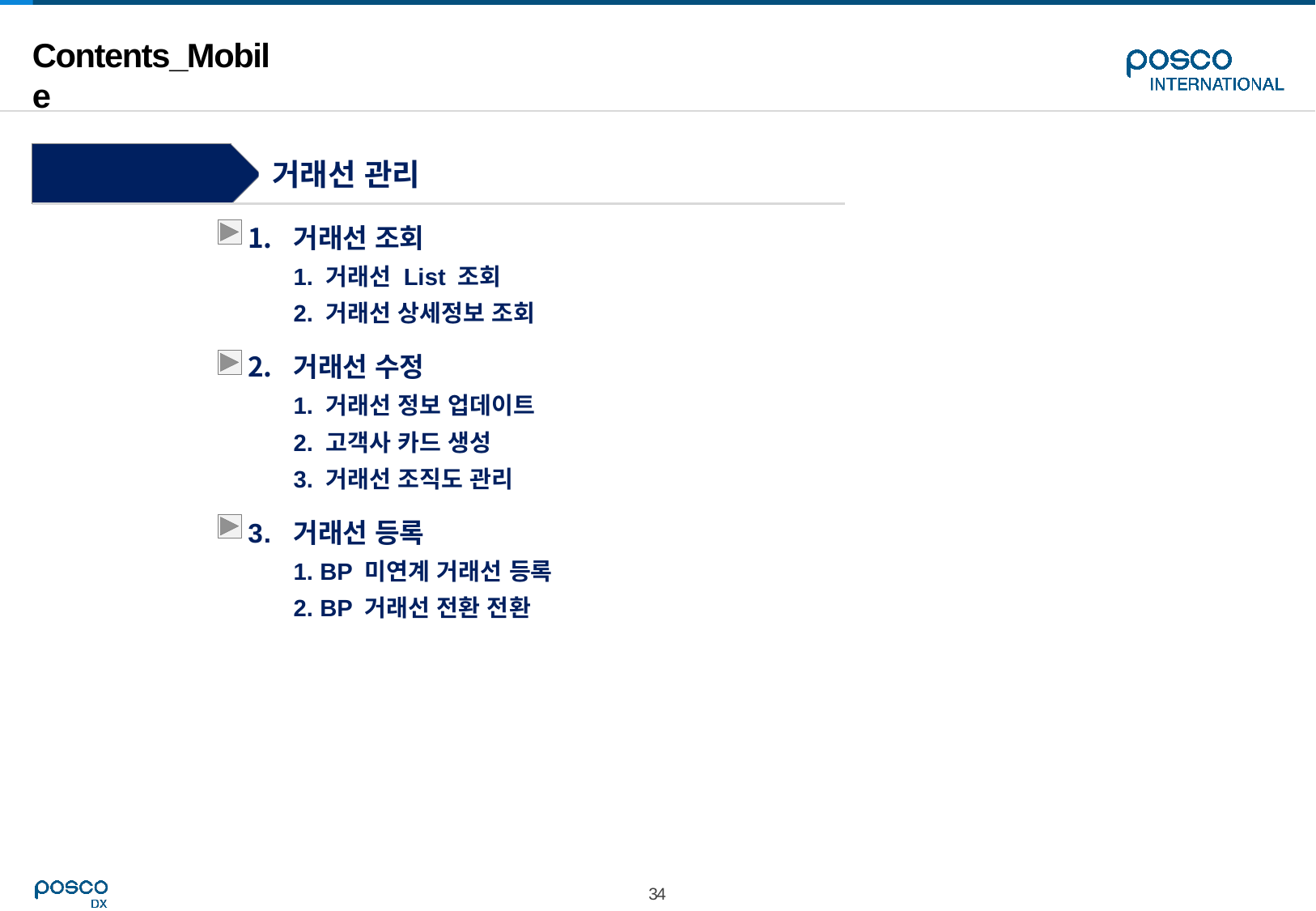

# Contents_Mobile
Step 1
거래선 관리
거래선 조회
1. 거래선 List 조회
2. 거래선 상세정보 조회
거래선 수정
1. 거래선 정보 업데이트
2. 고객사 카드 생성
3. 거래선 조직도 관리
거래선 등록
1. BP 미연계 거래선 등록
2. BP 거래선 전환 전환